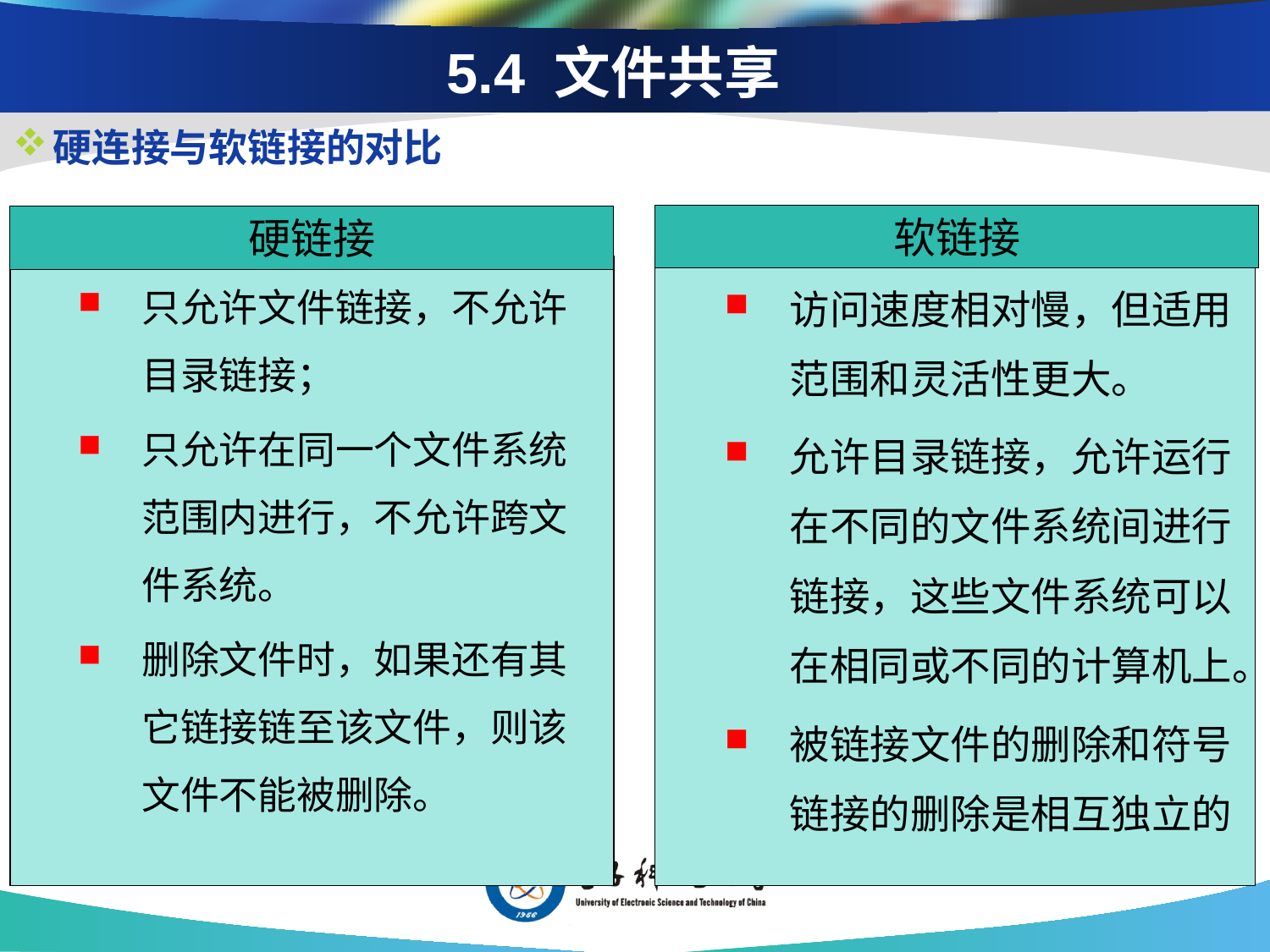

# 5.4 文件共享
硬连接与软链接的对比
软链接
硬链接
只允许文件链接，不允许目录链接；
只允许在同一个文件系统范围内进行，不允许跨文件系统。
删除文件时，如果还有其它链接链至该文件，则该文件不能被删除。

访问速度相对慢，但适用范围和灵活性更大。
允许目录链接，允许运行在不同的文件系统间进行链接，这些文件系统可以在相同或不同的计算机上。
被链接文件的删除和符号链接的删除是相互独立的